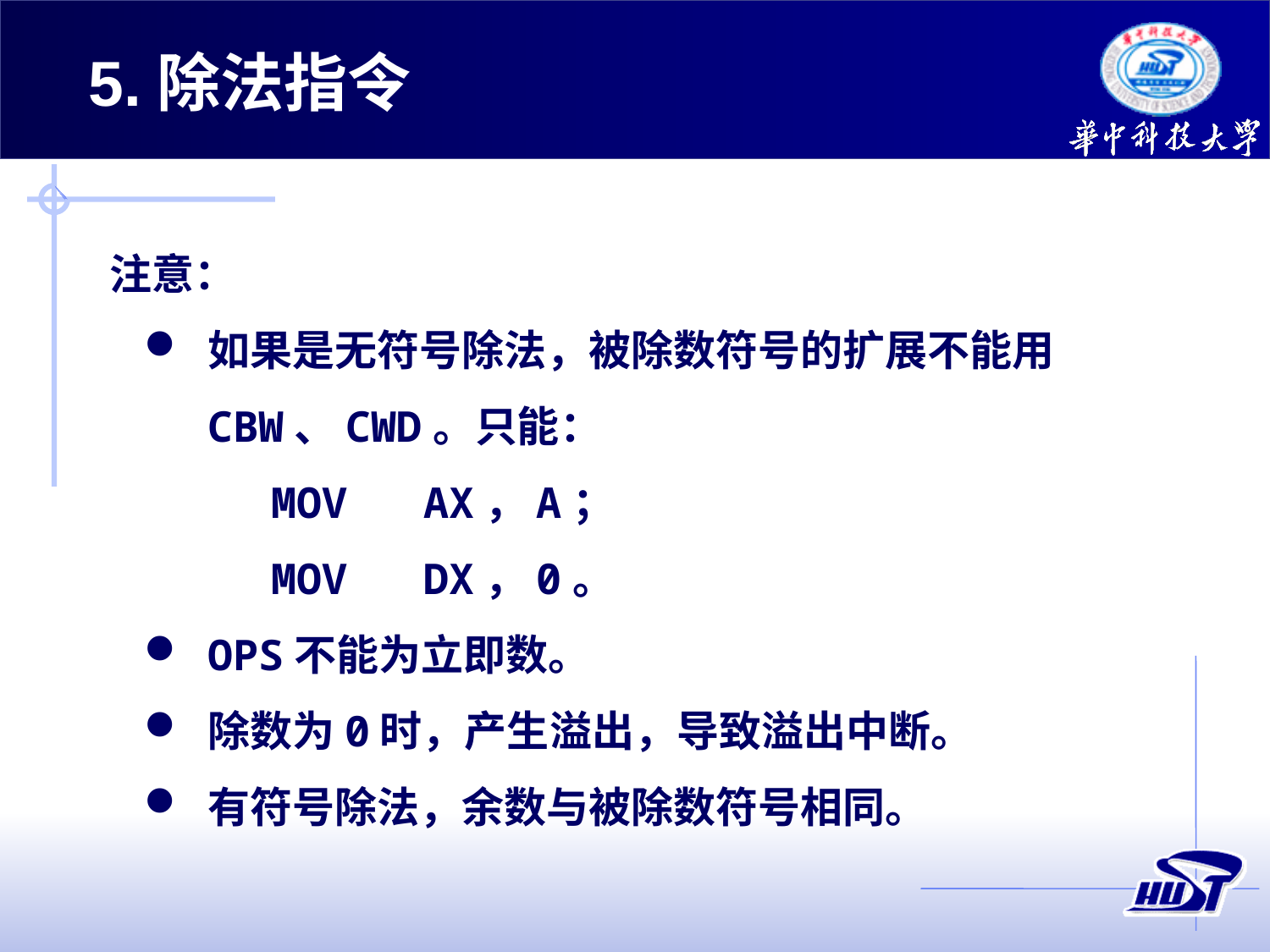

5.除法指令
注意：
如果是无符号除法，被除数符号的扩展不能用CBW、CWD。只能：
MOV   AX，A；
MOV   DX，0。
OPS不能为立即数。
除数为0时，产生溢出，导致溢出中断。
有符号除法，余数与被除数符号相同。